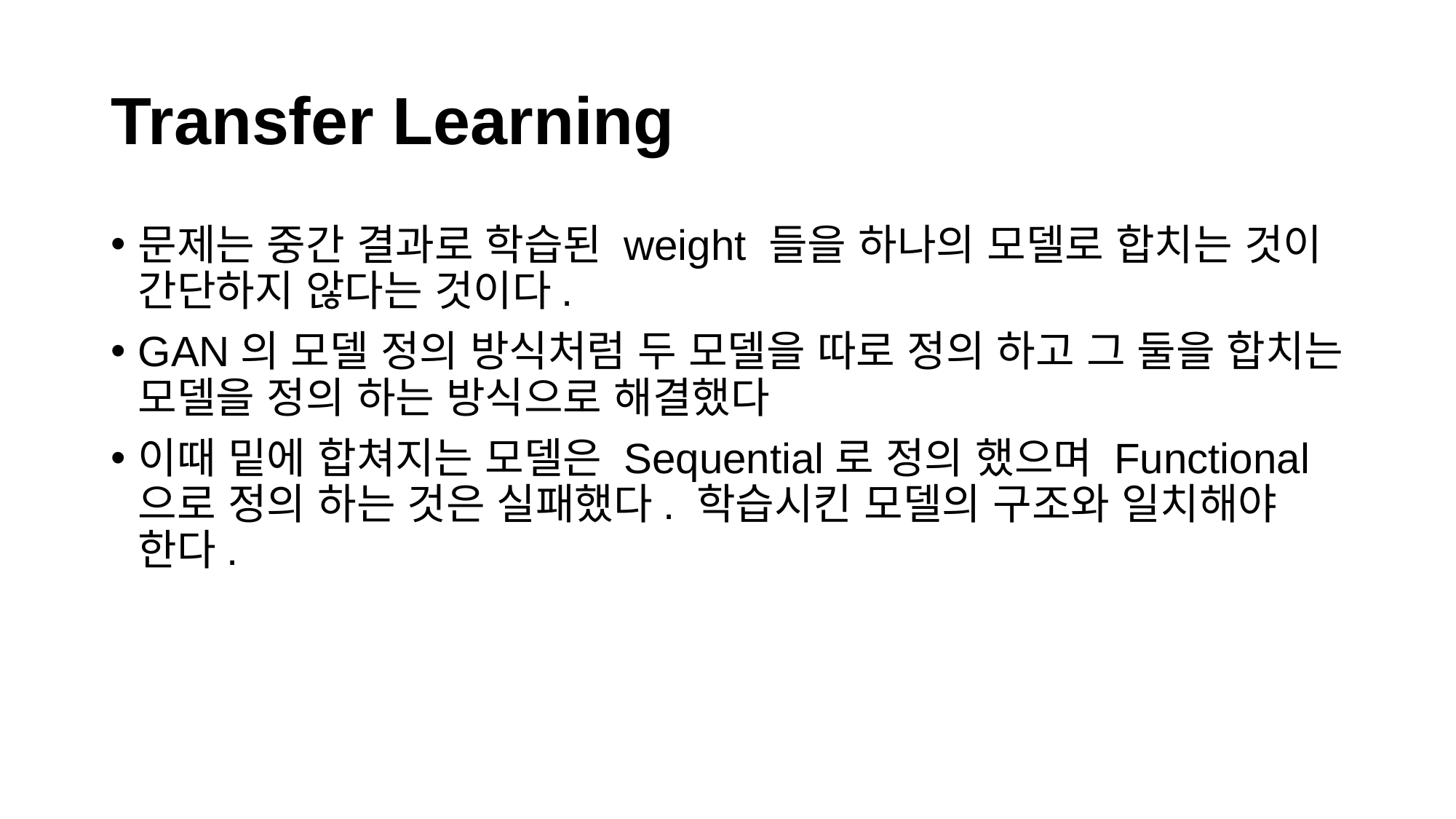

# Transfer Learning
문제는 중간 결과로 학습된 weight 들을 하나의 모델로 합치는 것이 간단하지 않다는 것이다.
GAN의 모델 정의 방식처럼 두 모델을 따로 정의 하고 그 둘을 합치는 모델을 정의 하는 방식으로 해결했다
이때 밑에 합쳐지는 모델은 Sequential로 정의 했으며 Functional으로 정의 하는 것은 실패했다. 학습시킨 모델의 구조와 일치해야 한다.